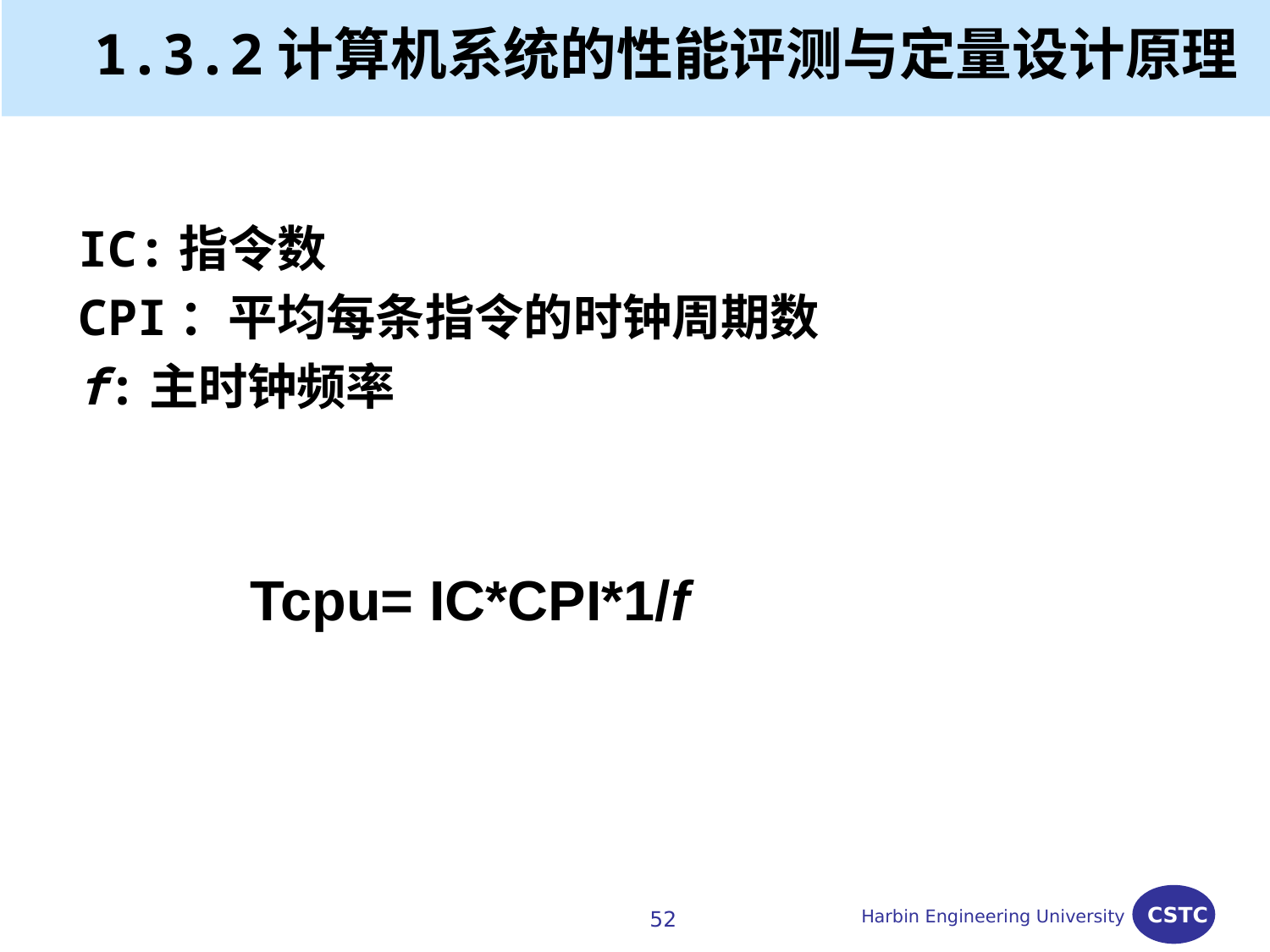

# 1.3.2计算机系统的性能评测与定量设计原理

IC:指令数
CPI：平均每条指令的时钟周期数
f:主时钟频率

           Tcpu= IC*CPI*1/f
52
Harbin Engineering University